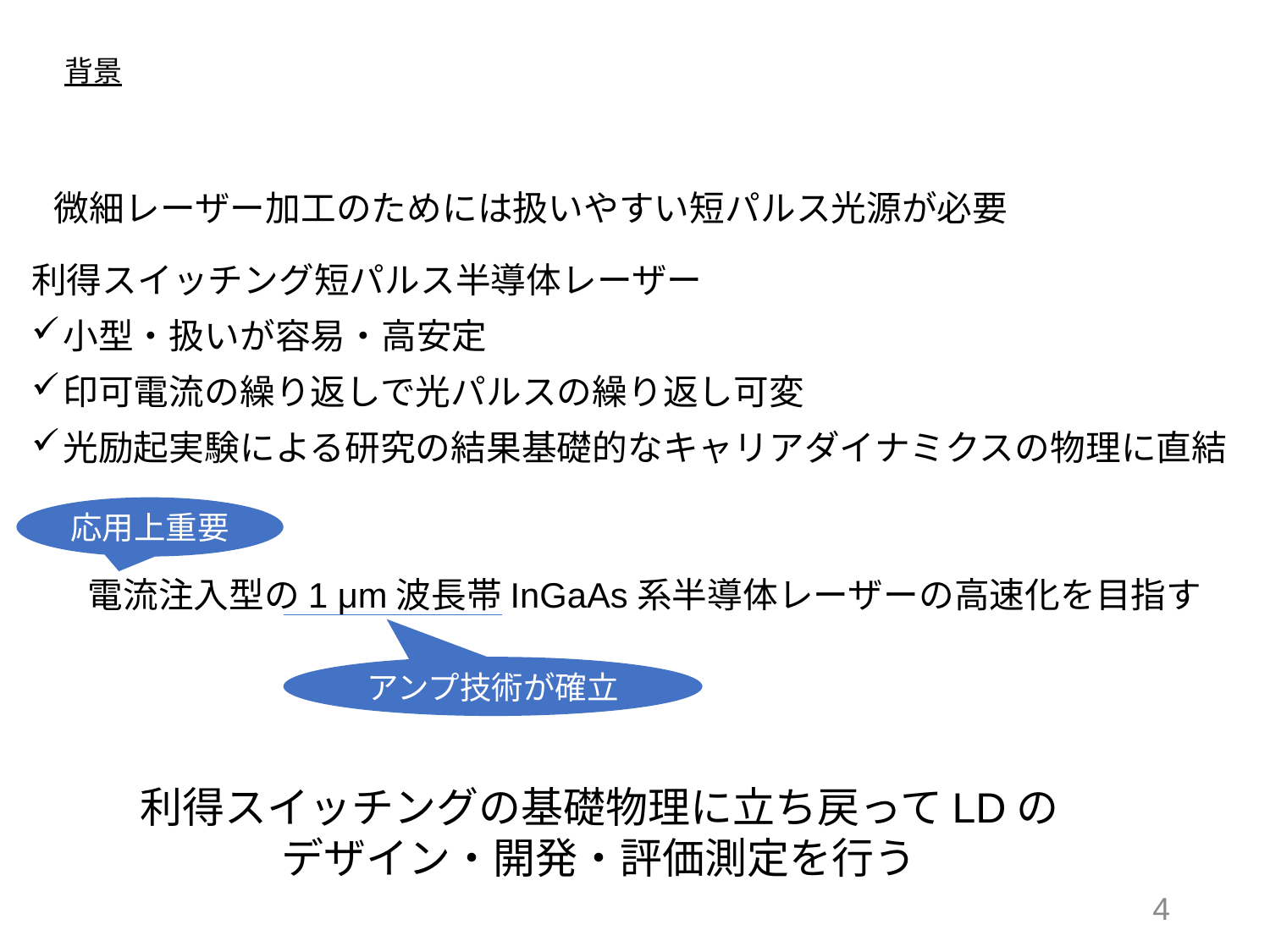

# 背景
微細レーザー加工のためには扱いやすい短パルス光源が必要
利得スイッチング短パルス半導体レーザー
小型・扱いが容易・高安定
印可電流の繰り返しで光パルスの繰り返し可変
光励起実験による研究の結果基礎的なキャリアダイナミクスの物理に直結

応用上重要
電流注入型の1 μm波長帯InGaAs系半導体レーザーの高速化を目指す
アンプ技術が確立
利得スイッチングの基礎物理に立ち戻ってLDの
デザイン・開発・評価測定を行う
4